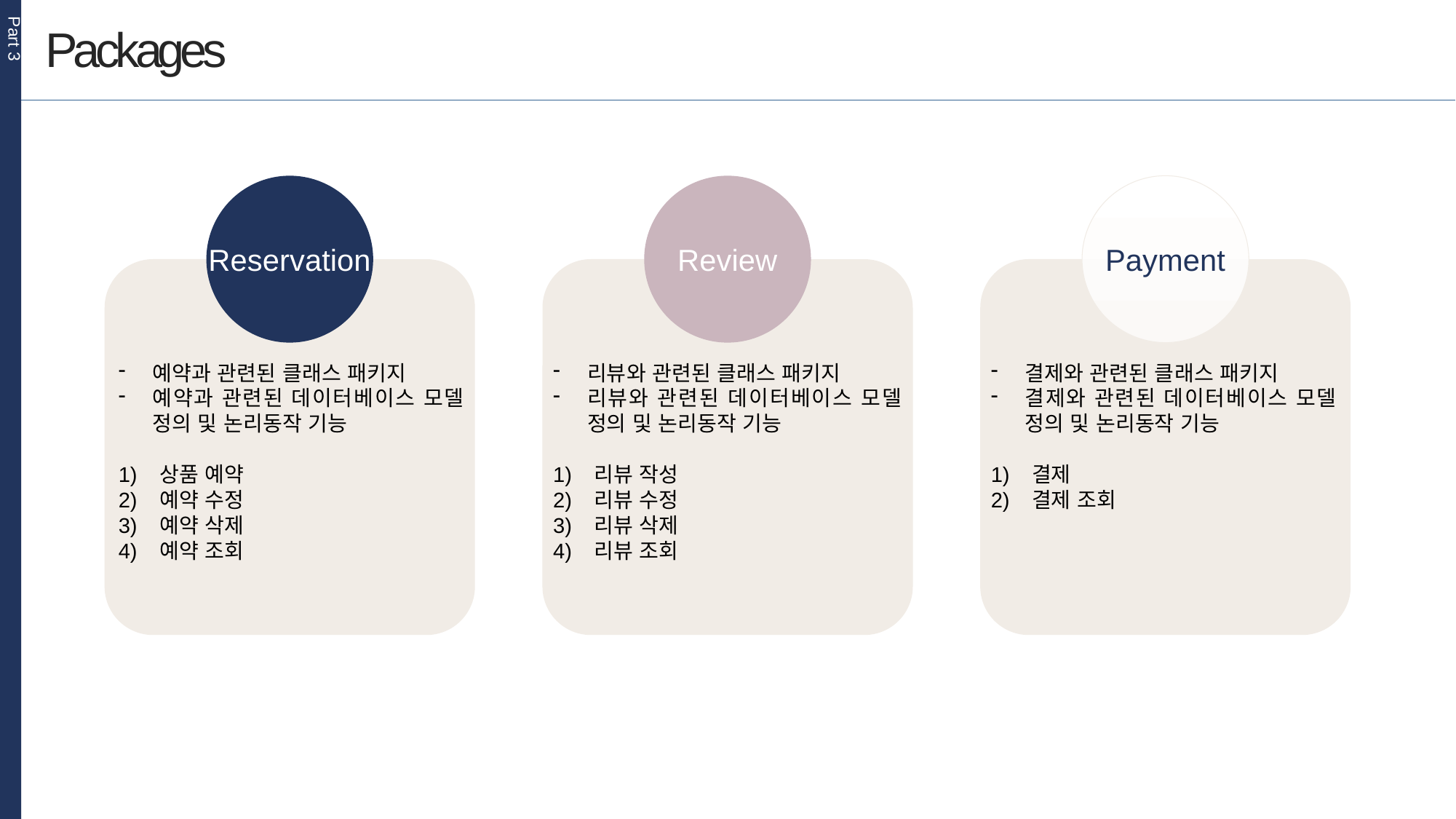

Part 3
Packages

Reservation
Review
Payment
예약과 관련된 클래스 패키지
예약과 관련된 데이터베이스 모델 정의 및 논리동작 기능

상품 예약
예약 수정
예약 삭제
예약 조회
리뷰와 관련된 클래스 패키지
리뷰와 관련된 데이터베이스 모델 정의 및 논리동작 기능

리뷰 작성
리뷰 수정
리뷰 삭제
리뷰 조회
결제와 관련된 클래스 패키지
결제와 관련된 데이터베이스 모델 정의 및 논리동작 기능

결제
결제 조회